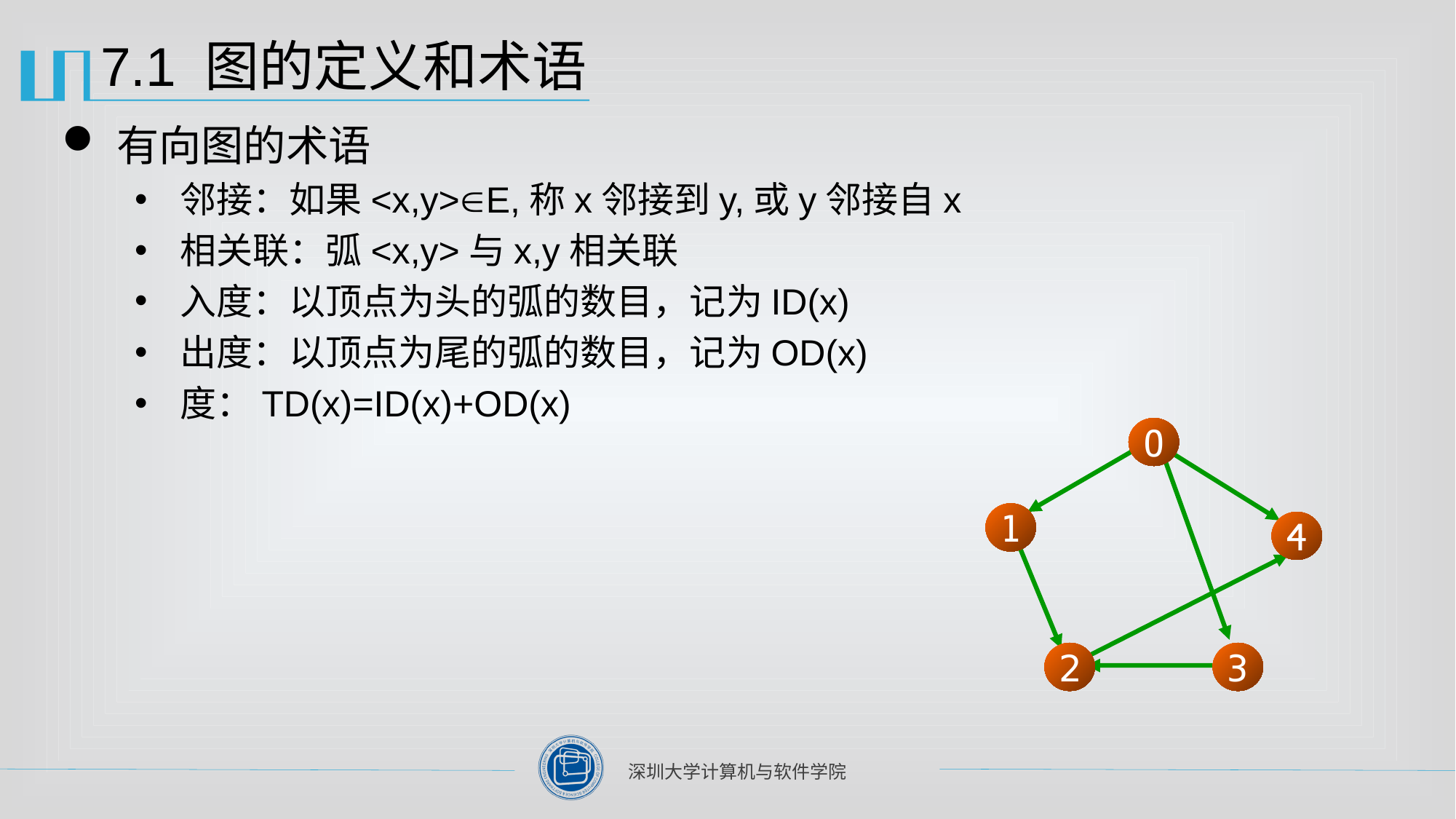

# 7.1 图的定义和术语
有向图的术语
邻接：如果<x,y>∈E,称x邻接到y,或y邻接自x
相关联：弧<x,y>与x,y相关联
入度：以顶点为头的弧的数目，记为ID(x)
出度：以顶点为尾的弧的数目，记为OD(x)
度：TD(x)=ID(x)+OD(x)

0

1
4

2
3

14